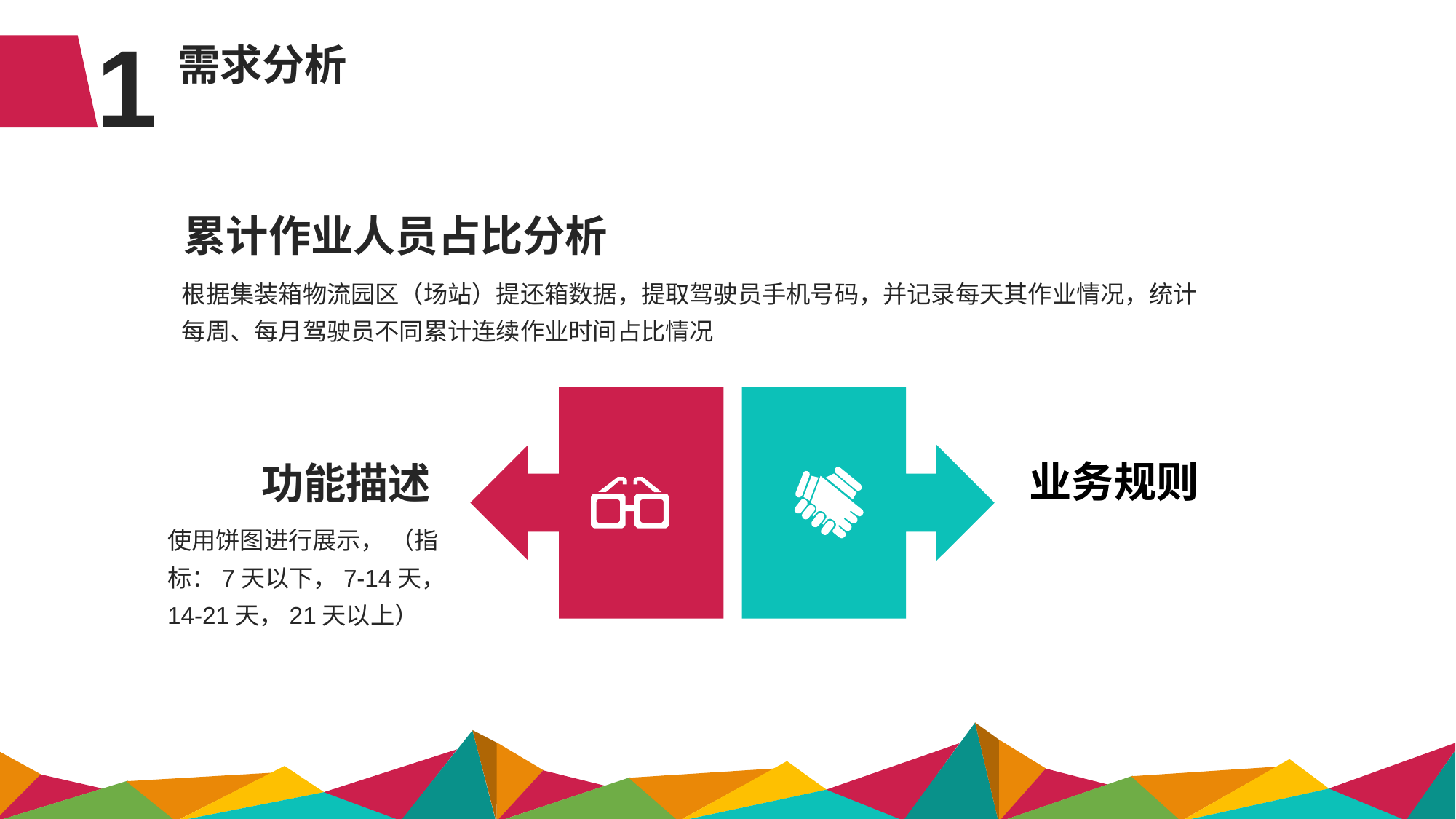

1
需求分析

累计作业人员占比分析
根据集装箱物流园区（场站）提还箱数据，提取驾驶员手机号码，并记录每天其作业情况，统计每周、每月驾驶员不同累计连续作业时间占比情况

业务规则
功能描述

使用饼图进行展示， （指标：7天以下，7-14天，14-21天，21天以上）